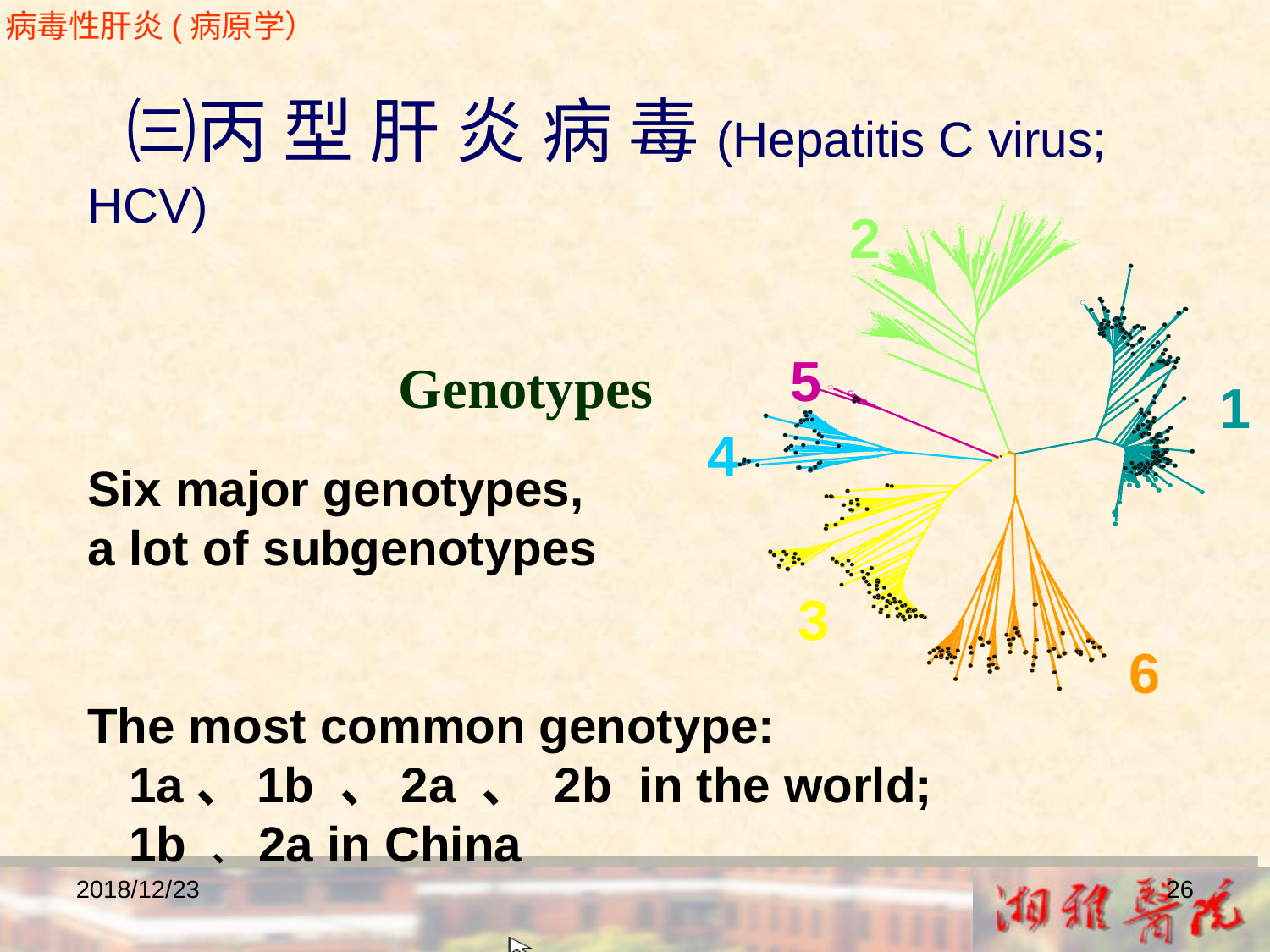

病毒性肝炎(病原学）
 ㈢丙 型 肝 炎 病 毒(Hepatitis C virus; HCV)

                                   Genotypes

Six major genotypes,
a lot of subgenotypes

The most common genotype:
   1a、1b 、2a 、 2b  in the world;
   1b 、 2a in China
2

5

1

4

3

6

2018/12/23
26